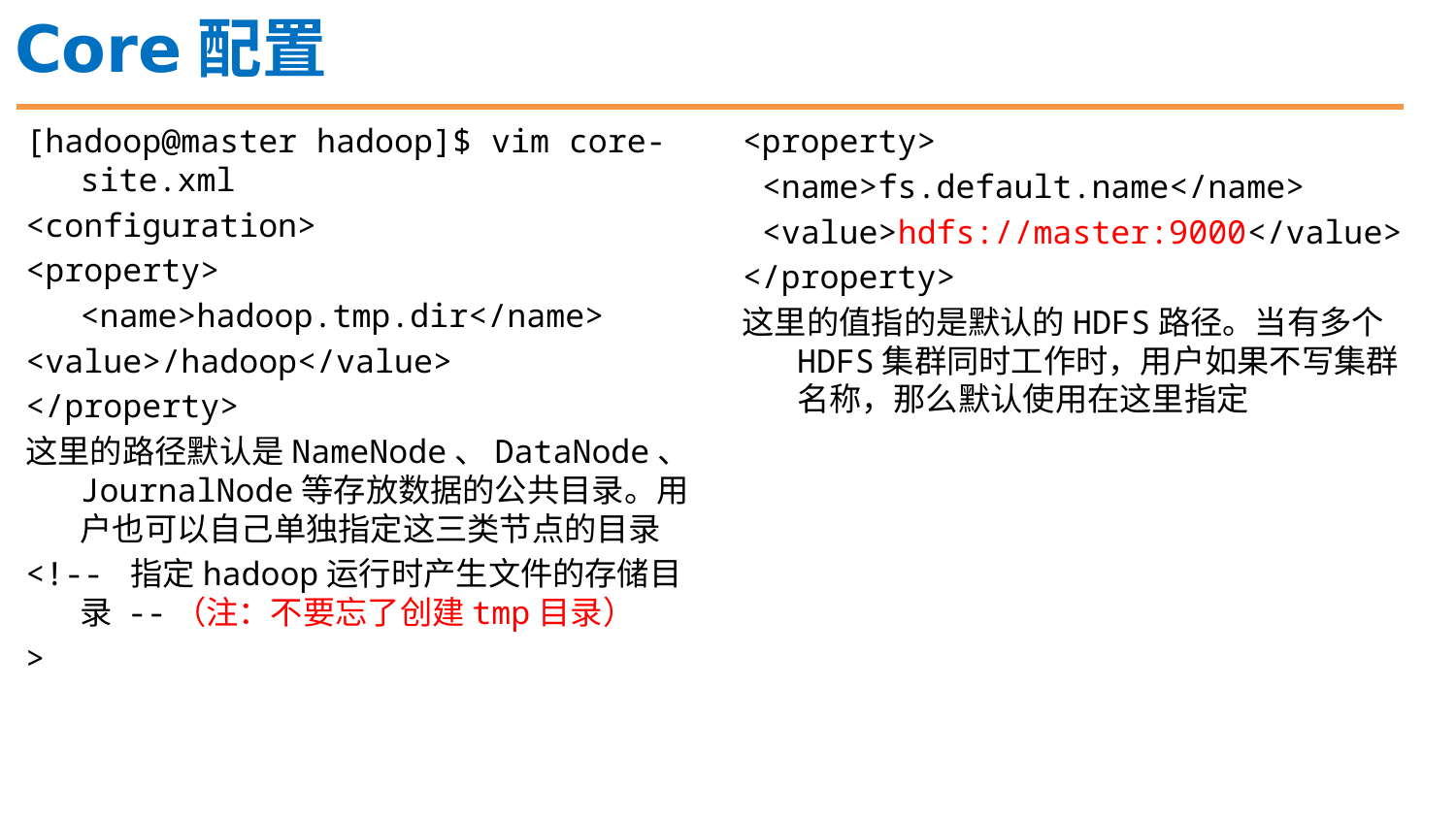

Core配置
[hadoop@master hadoop]$ vim core-site.xml
<configuration>
<property>
	<name>hadoop.tmp.dir</name>
<value>/hadoop</value>
</property>
这里的路径默认是NameNode、DataNode、JournalNode等存放数据的公共目录。用户也可以自己单独指定这三类节点的目录
<!-- 指定hadoop运行时产生文件的存储目录 --（注：不要忘了创建tmp目录）
>

<property>
 <name>fs.default.name</name>
 <value>hdfs://master:9000</value>
</property>
这里的值指的是默认的HDFS路径。当有多个HDFS集群同时工作时，用户如果不写集群名称，那么默认使用在这里指定